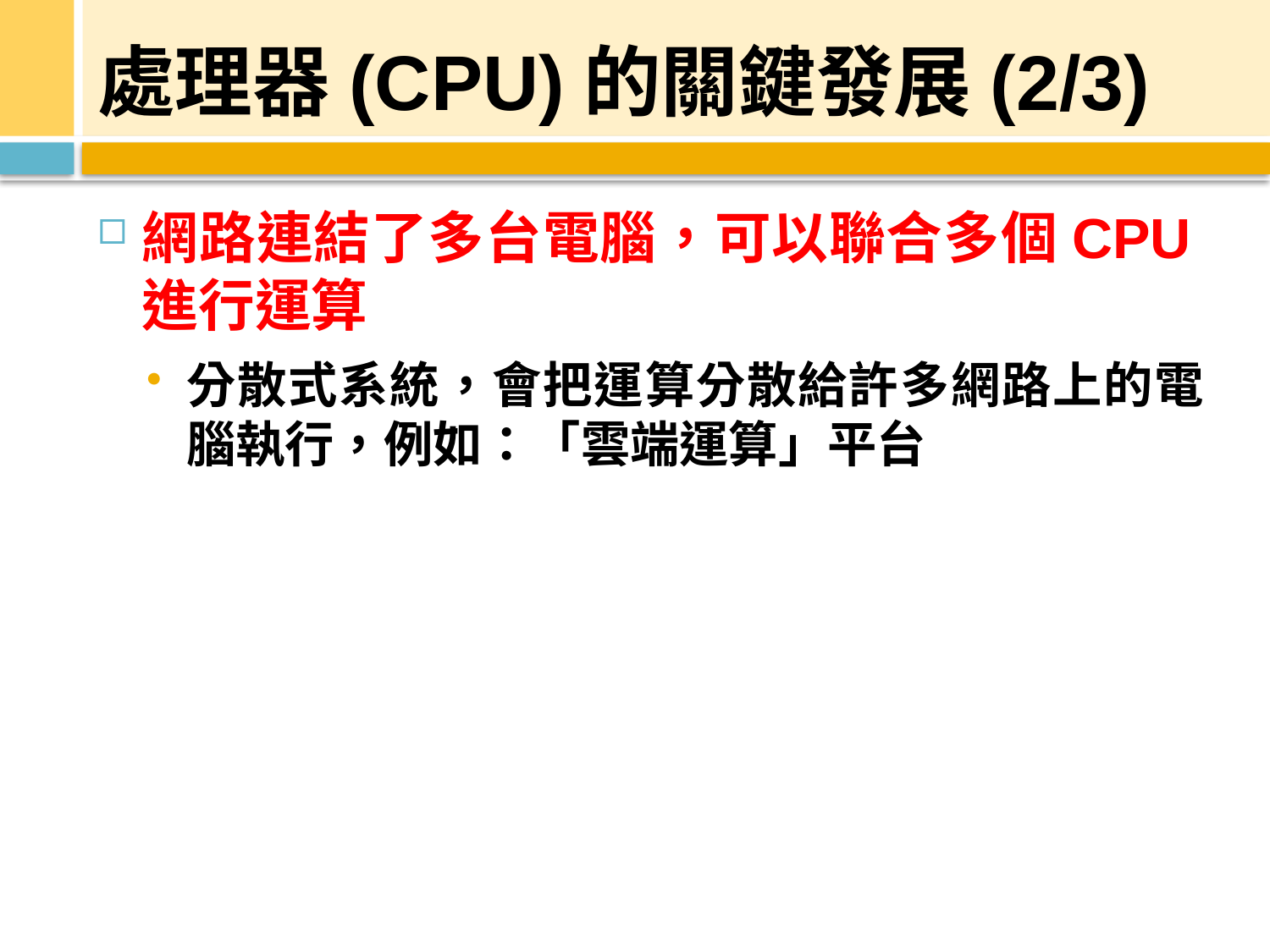

# 處理器(CPU)的關鍵發展(2/3)
網路連結了多台電腦，可以聯合多個CPU進行運算
分散式系統，會把運算分散給許多網路上的電腦執行，例如：「雲端運算」平台